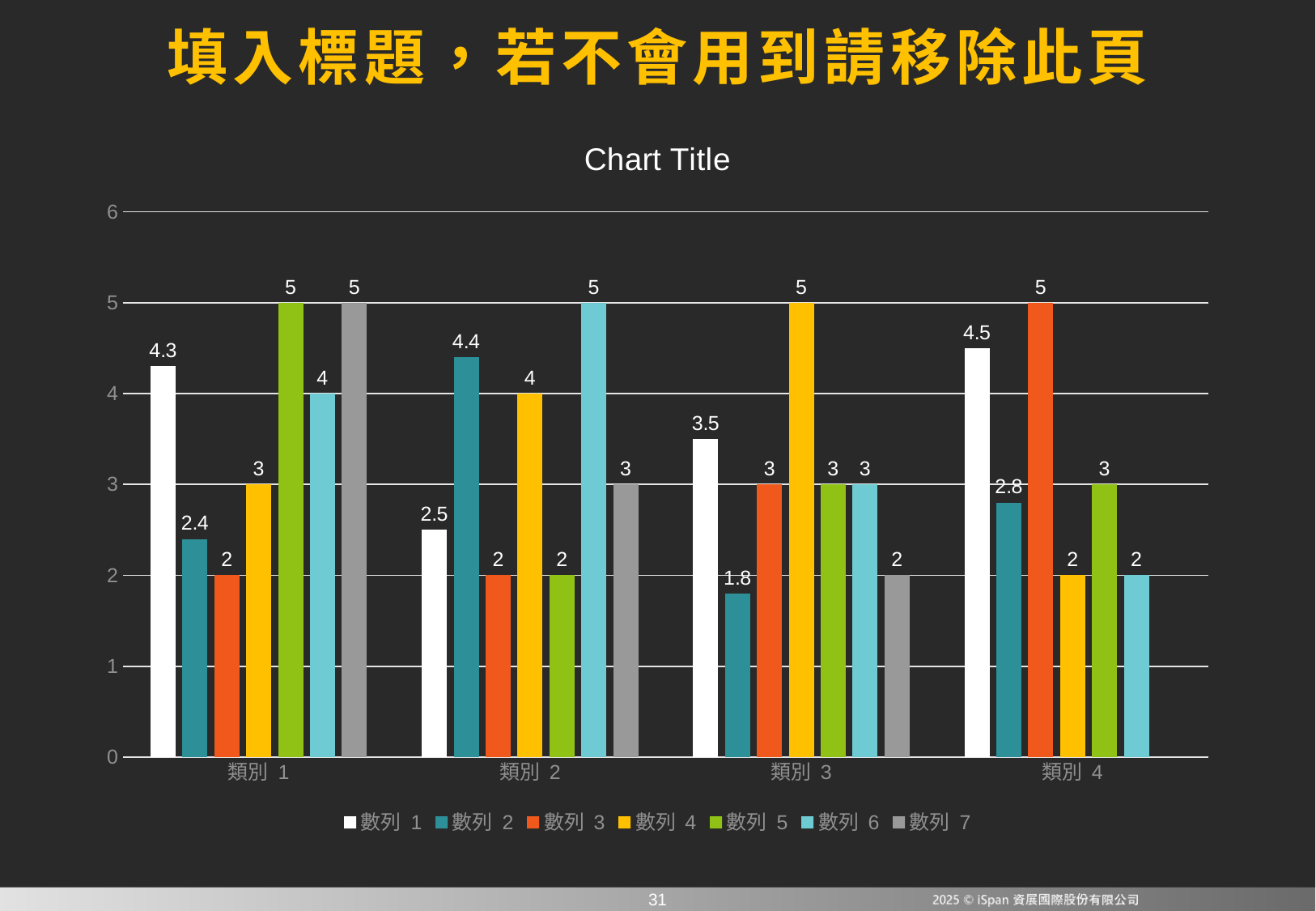

填入標題，若不會用到請移除此頁

### Chart:

| Category | 數列 1 | 數列 2 | 數列 3 | 數列 4 | 數列 5 | 數列 6 | 數列 7 |
|---|---|---|---|---|---|---|---|
| 類別 1 | 4.3 | 2.4 | 2.0 | 3.0 | 5.0 | 4.0 | 5.0 |
| 類別 2 | 2.5 | 4.4 | 2.0 | 4.0 | 2.0 | 5.0 | 3.0 |
| 類別 3 | 3.5 | 1.8 | 3.0 | 5.0 | 3.0 | 3.0 | 2.0 |
| 類別 4 | 4.5 | 2.8 | 5.0 | 2.0 | 3.0 | 2.0 | None |